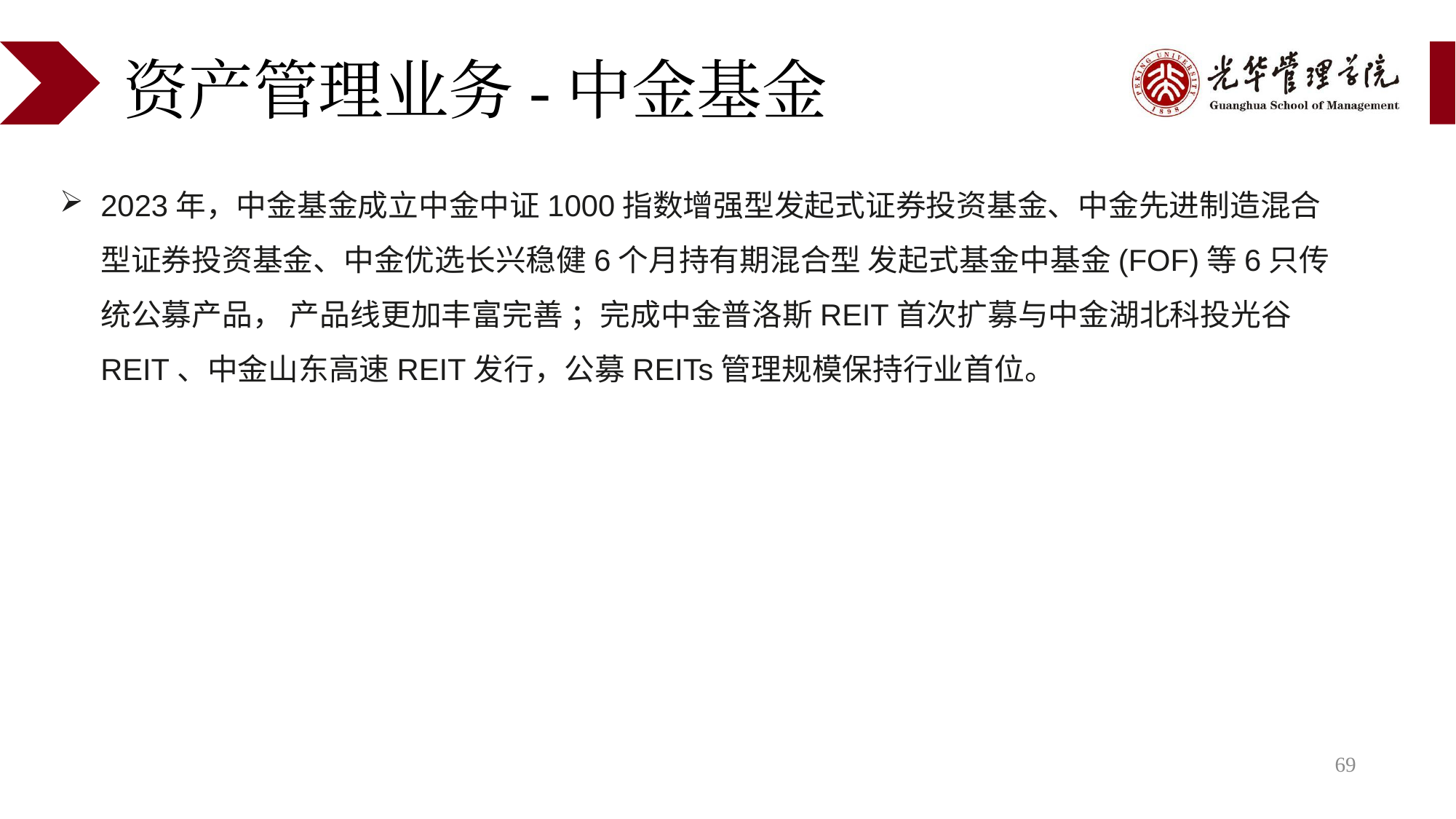

# 资产管理业务-中金基金
2023年，中金基金成立中金中证1000指数增强型发起式证券投资基金、中金先进制造混合型证券投资基金、中金优选长兴稳健6个月持有期混合型 发起式基金中基金(FOF)等6只传统公募产品， 产品线更加丰富完善 ；完成中金普洛斯REIT首次扩募与中金湖北科投光谷REIT、中金山东高速REIT发行，公募REITs管理规模保持行业首位。
69